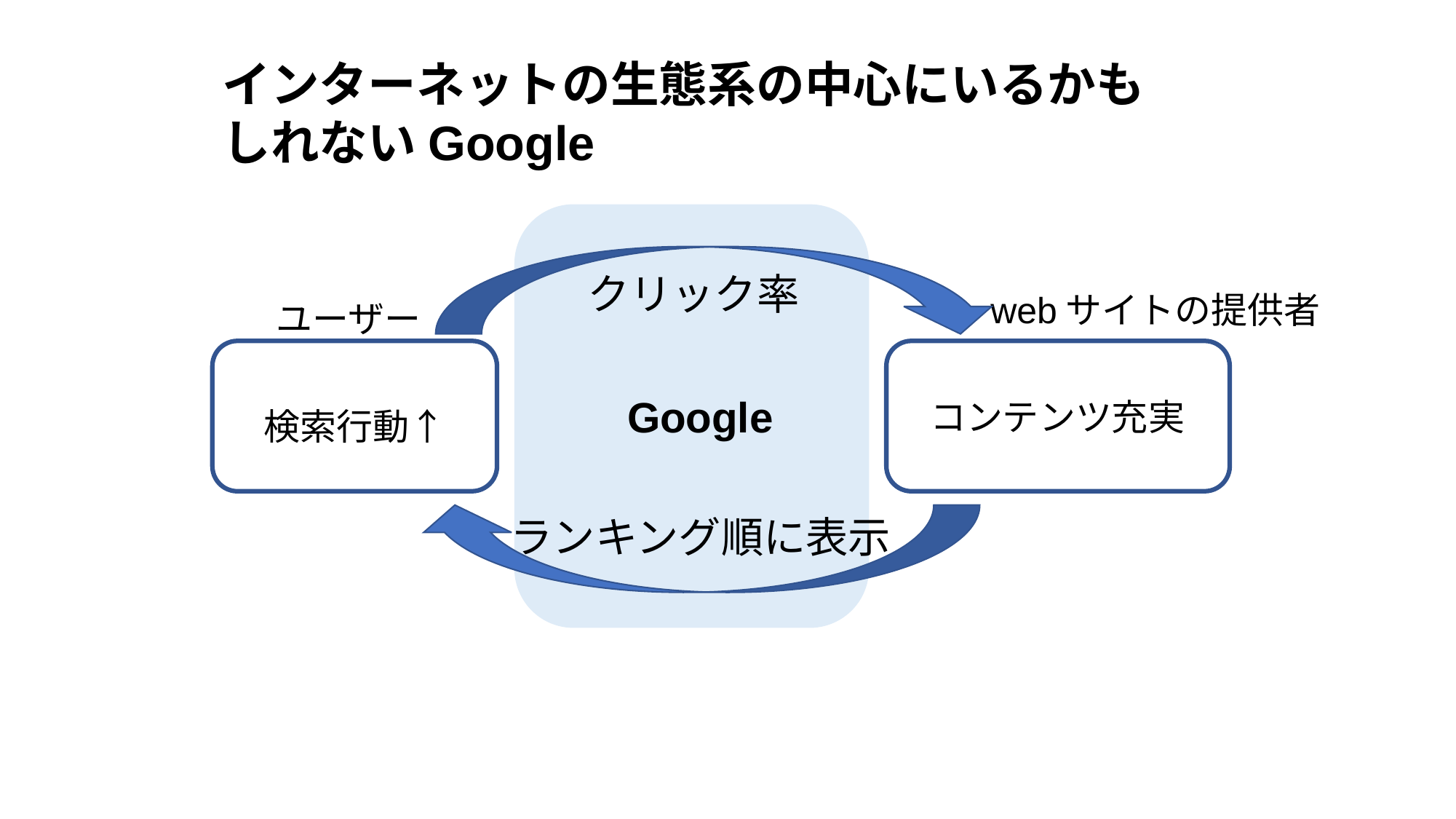

インターネットの生態系の中心にいるかもしれないGoogle

クリック率
webサイトの提供者
ユーザー

Google
コンテンツ充実

検索行動↑

ランキング順に表示